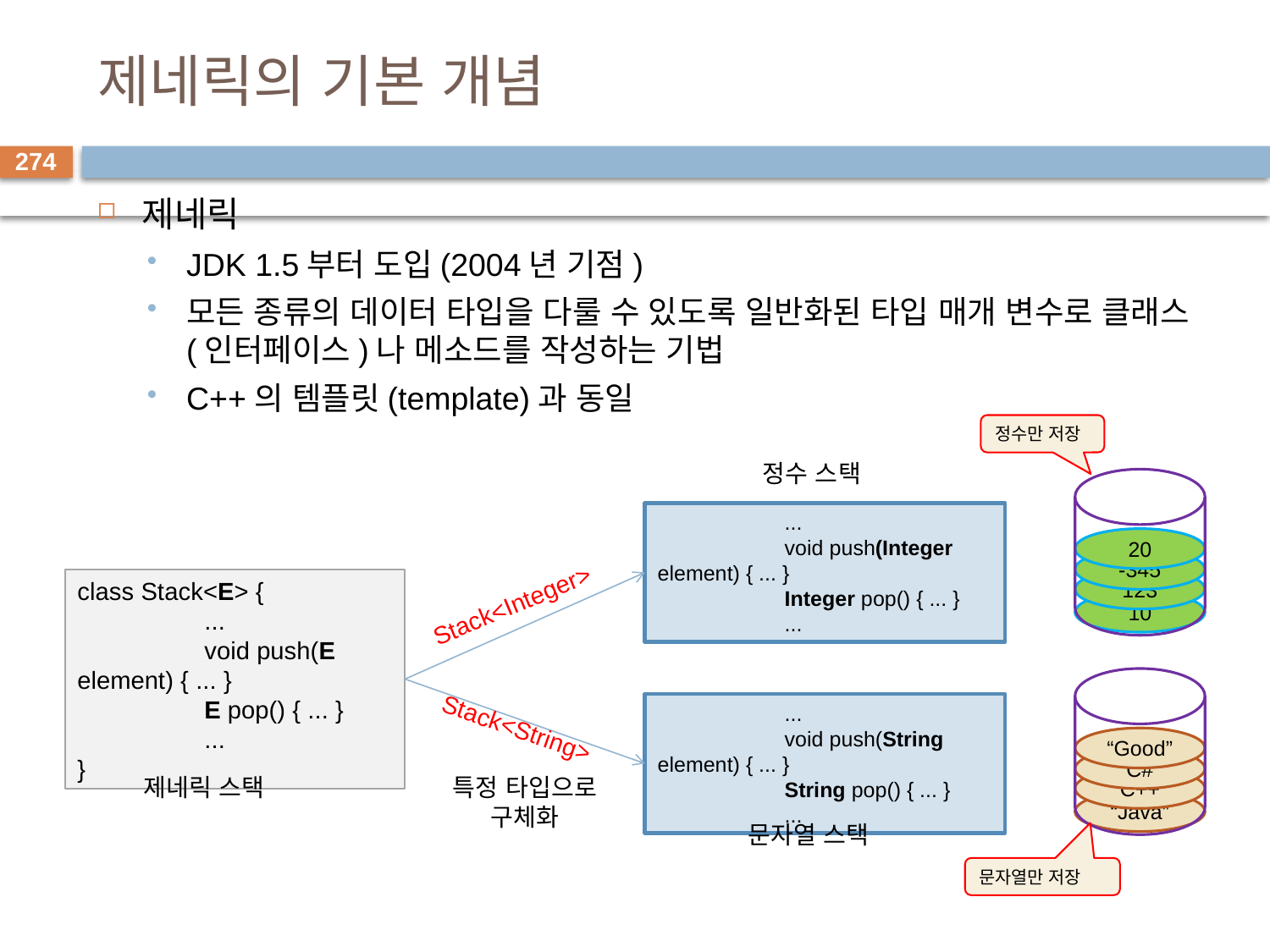

# 제네릭의 기본 개념
274
제네릭
JDK 1.5부터 도입(2004년 기점)
모든 종류의 데이터 타입을 다룰 수 있도록 일반화된 타입 매개 변수로 클래스(인터페이스)나 메소드를 작성하는 기법
C++의 템플릿(template)과 동일
정수만 저장
정수 스택

	...
	void push(Integer element) { ... }
	Integer pop() { ... }
	...
20
-345
123
class Stack<E> {
	...
	void push(E element) { ... }
	E pop() { ... }
	...
}
Stack<Integer>
10

	...
	void push(String element) { ... }
	String pop() { ... }
	...
Stack<String>
“Good”
“C#”
특정 타입으로
구체화
제네릭 스택
“C++”
“Java”
문자열 스택
문자열만 저장